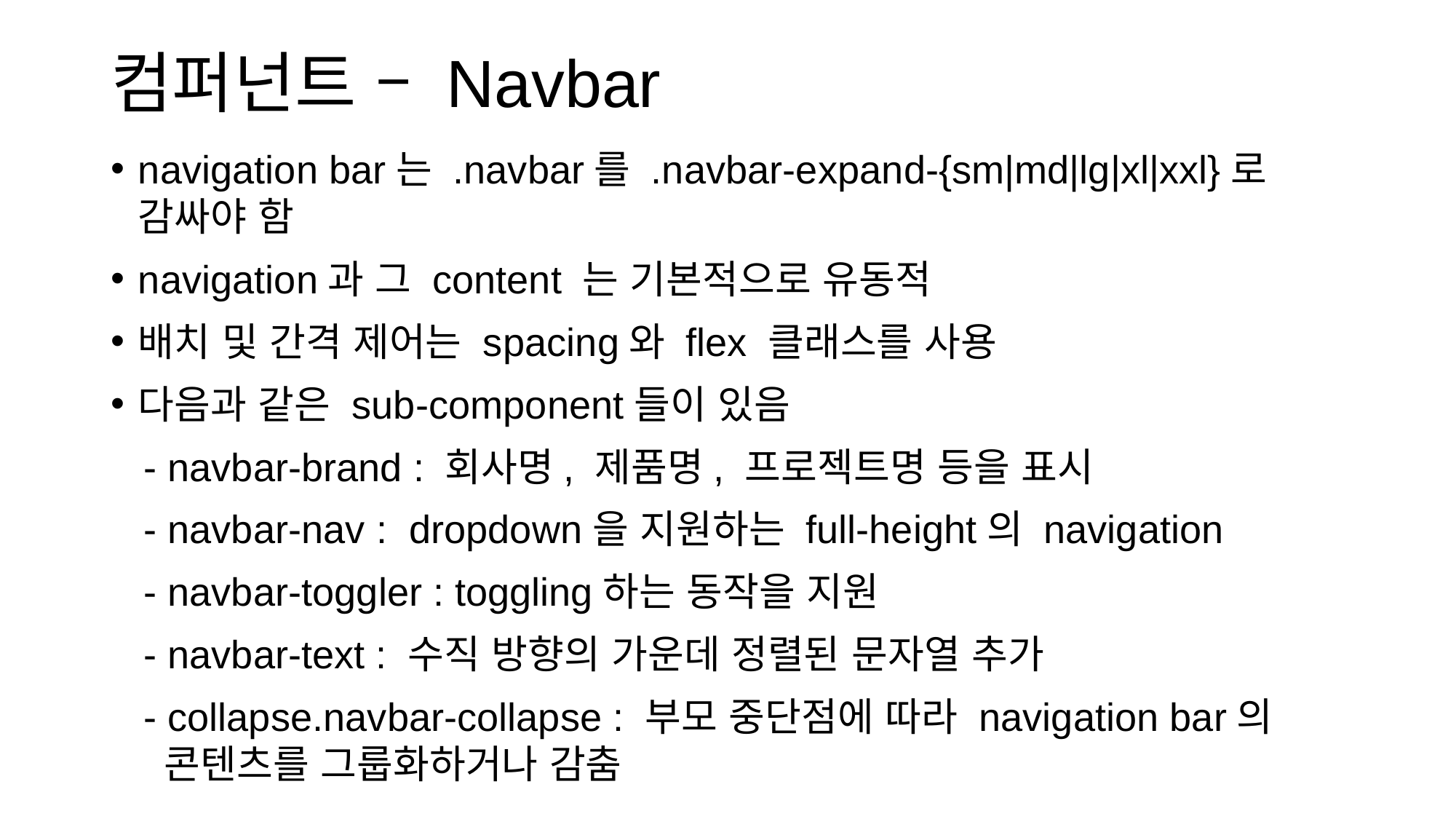

# 컴퍼넌트 – Navbar
navigation bar는 .navbar를 .navbar-expand-{sm|md|lg|xl|xxl}로 감싸야 함
navigation과 그 content 는 기본적으로 유동적
배치 및 간격 제어는 spacing와 flex 클래스를 사용
다음과 같은 sub-component들이 있음
   - navbar-brand : 회사명, 제품명, 프로젝트명 등을 표시
   - navbar-nav :  dropdown을 지원하는 full-height의 navigation
   - navbar-toggler : toggling하는 동작을 지원
   - navbar-text : 수직 방향의 가운데 정렬된 문자열 추가
   - collapse.navbar-collapse : 부모 중단점에 따라 navigation bar의 콘텐츠를 그룹화하거나 감춤